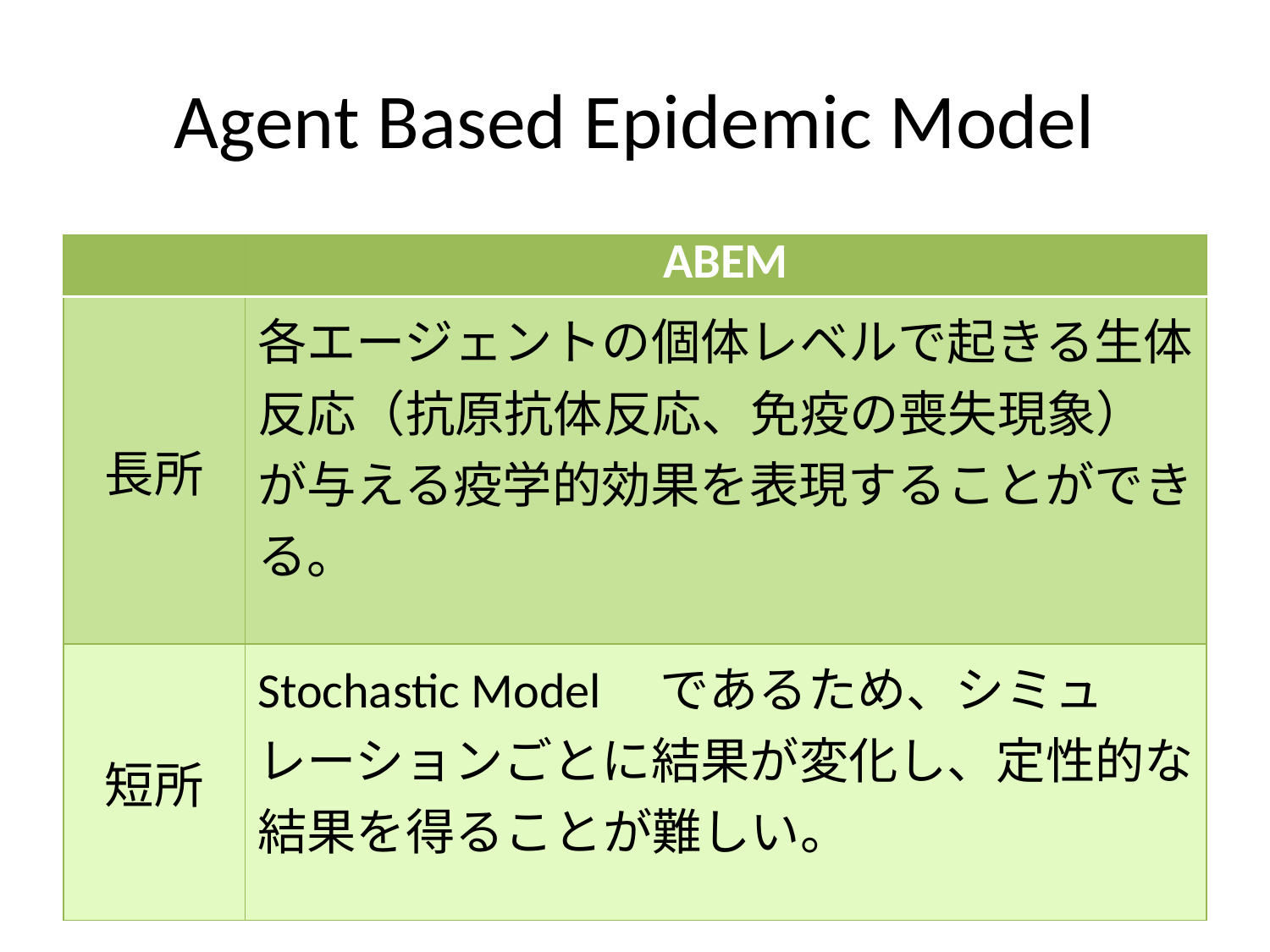

# Agent Based Epidemic Model
|  | ABEM |
| --- | --- |
| 長所 | 各エージェントの個体レベルで起きる生体反応（抗原抗体反応、免疫の喪失現象）が与える疫学的効果を表現することができる。 |
| 短所 | Stochastic Model　であるため、シミュレーションごとに結果が変化し、定性的な結果を得ることが難しい。 |